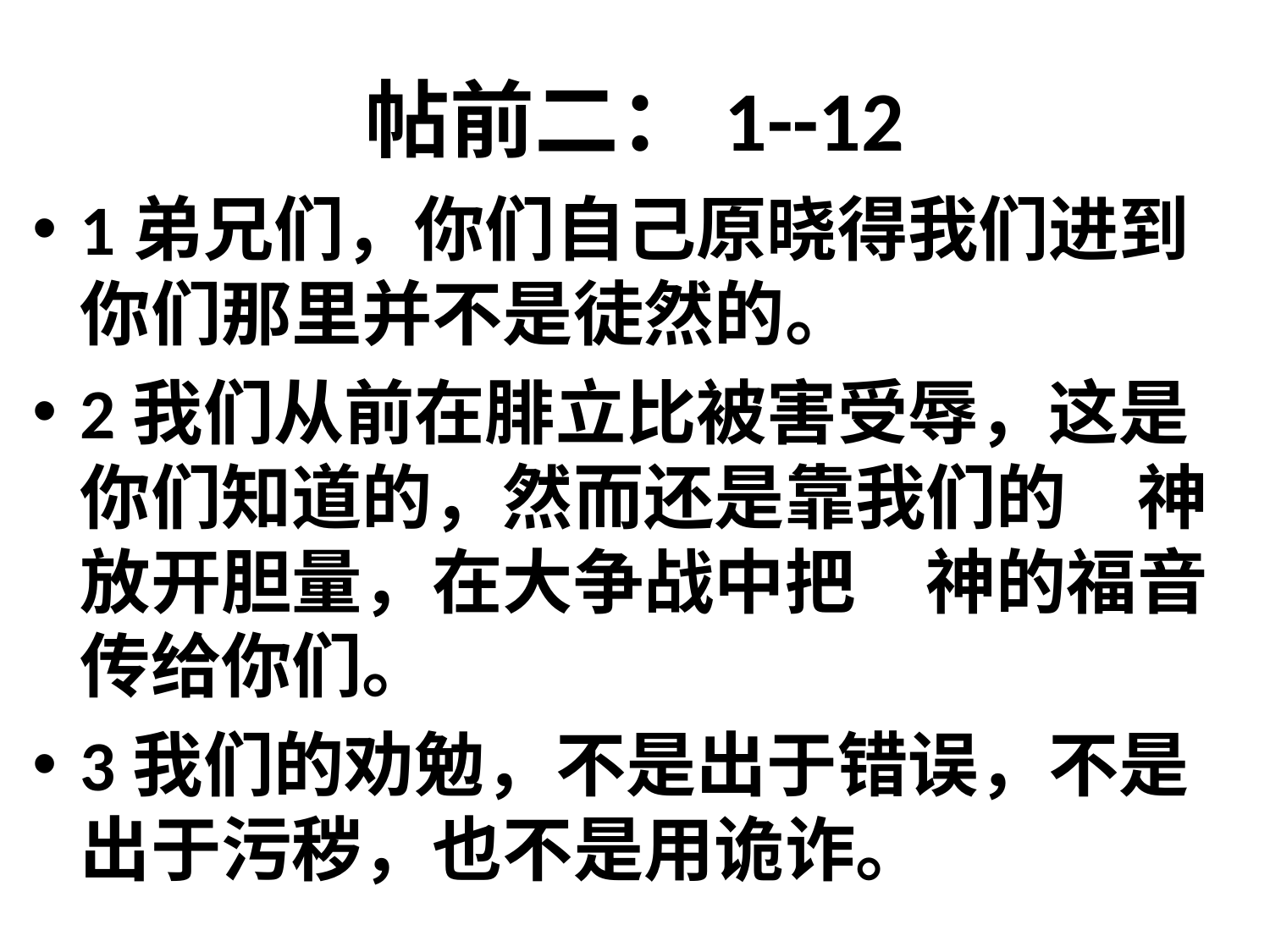

# 帖前二：1--12
1弟兄们，你们自己原晓得我们进到你们那里并不是徒然的。
2我们从前在腓立比被害受辱，这是你们知道的，然而还是靠我们的　神放开胆量，在大争战中把　神的福音传给你们。
3我们的劝勉，不是出于错误，不是出于污秽，也不是用诡诈。